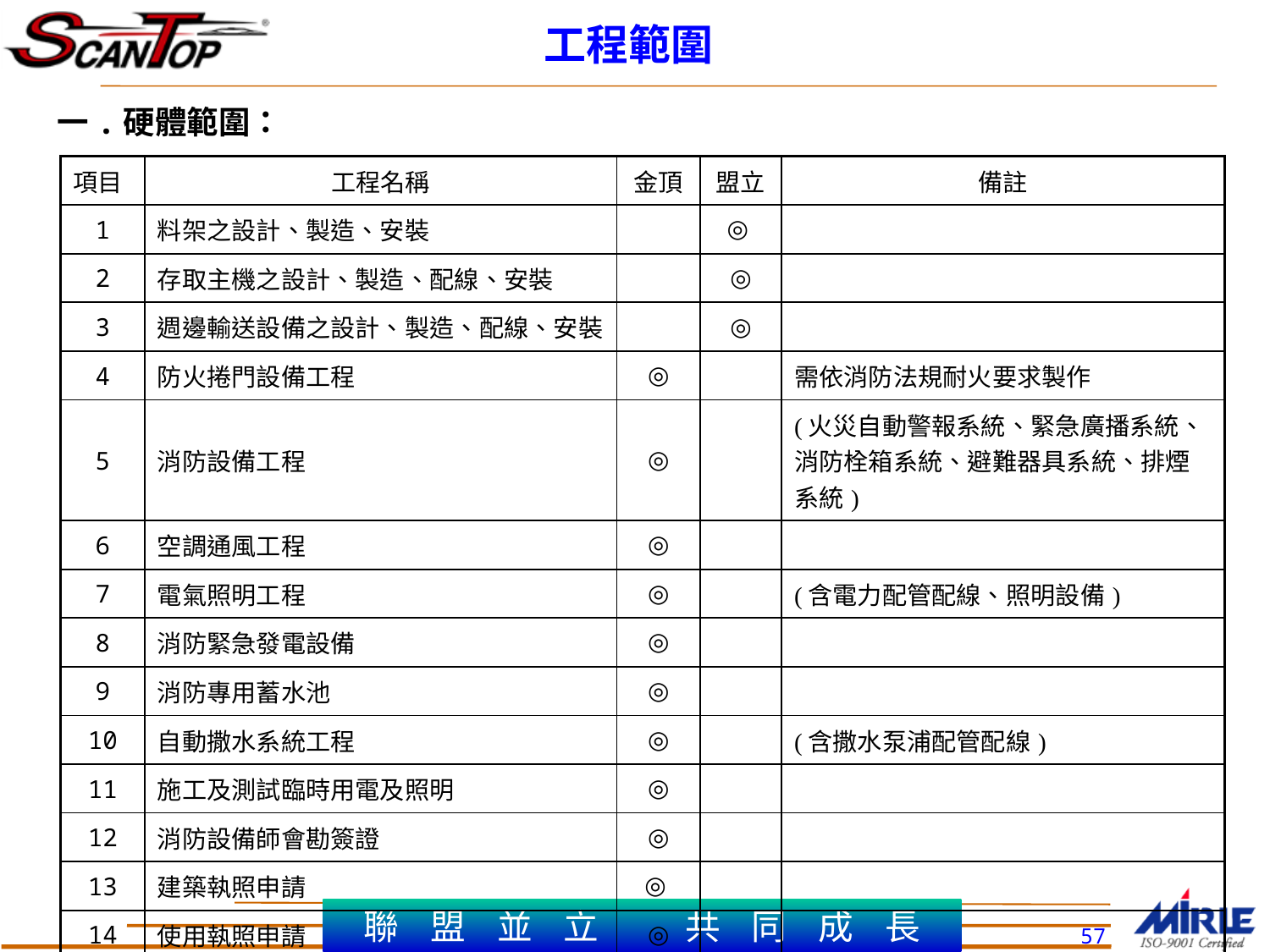

工程範圍
一.硬體範圍：
| 項目 | 工程名稱 | 金頂 | 盟立 | 備註 |
| --- | --- | --- | --- | --- |
| 1 | 料架之設計、製造、安裝 |  | ◎ |  |
| 2 | 存取主機之設計、製造、配線、安裝 |  | ◎ |  |
| 3 | 週邊輸送設備之設計、製造、配線、安裝 |  | ◎ |  |
| 4 | 防火捲門設備工程 | ◎ |  | 需依消防法規耐火要求製作 |
| 5 | 消防設備工程 | ◎ |  | (火災自動警報系統、緊急廣播系統、消防栓箱系統、避難器具系統、排煙系統) |
| 6 | 空調通風工程 | ◎ |  |  |
| 7 | 電氣照明工程 | ◎ |  | (含電力配管配線、照明設備) |
| 8 | 消防緊急發電設備 | ◎ |  |  |
| 9 | 消防專用蓄水池 | ◎ |  |  |
| 10 | 自動撒水系統工程 | ◎ |  | (含撒水泵浦配管配線) |
| 11 | 施工及測試臨時用電及照明 | ◎ |  |  |
| 12 | 消防設備師會勘簽證 | ◎ |  |  |
| 13 | 建築執照申請 | ◎ |  |  |
| 14 | 使用執照申請 | ◎ |  |  |
57